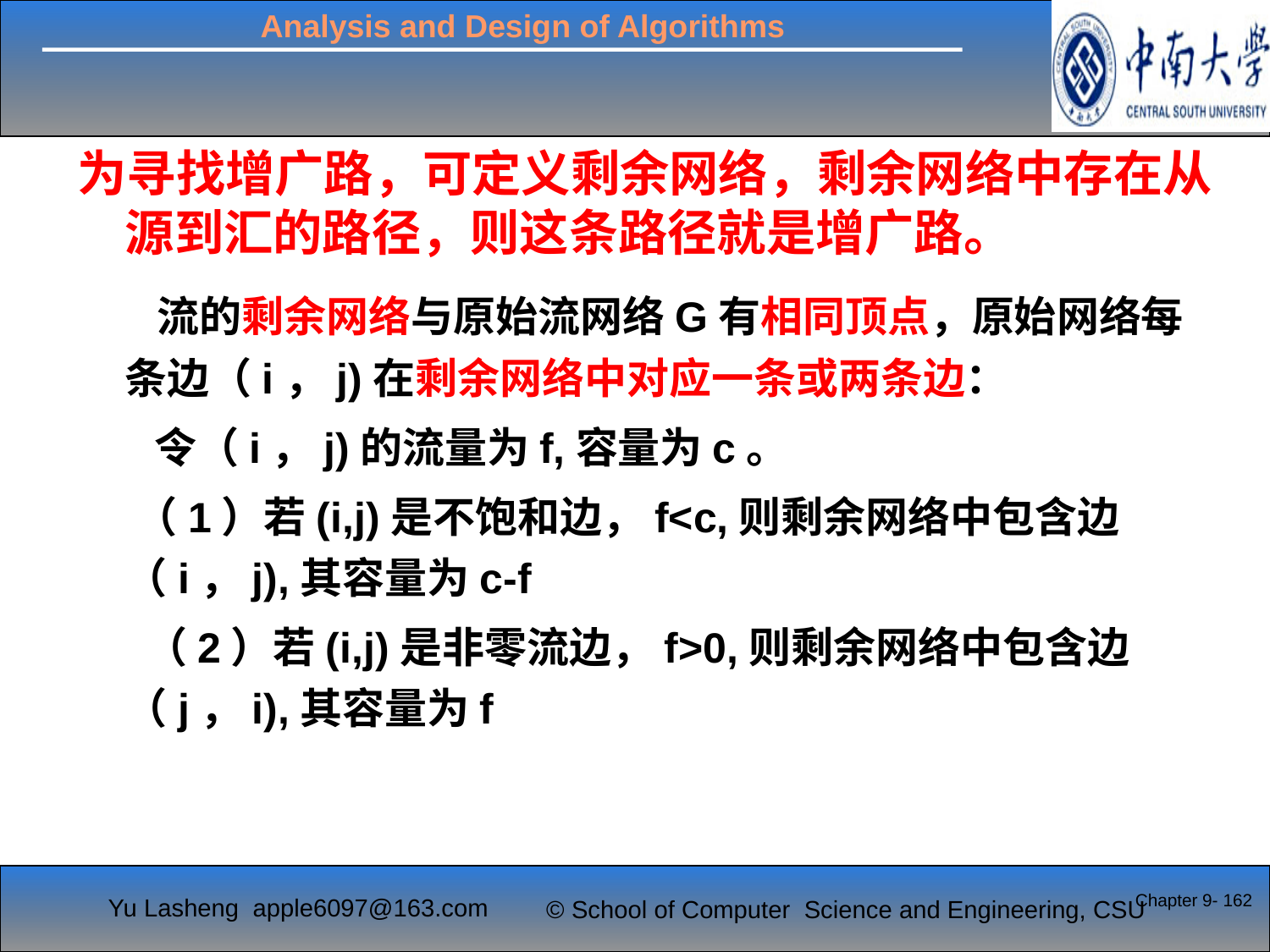

为寻找增广路，可定义剩余网络，剩余网络中存在从源到汇的路径，则这条路径就是增广路。
      流的剩余网络与原始流网络G有相同顶点，原始网络每条边（i，j)在剩余网络中对应一条或两条边：
       令（i，j)的流量为f,容量为c。
     （1）若(i,j)是不饱和边，f<c,则剩余网络中包含边（i，j),其容量为c-f
      （2）若(i,j)是非零流边，f>0,则剩余网络中包含边（j，i),其容量为f
Chapter 9- 162